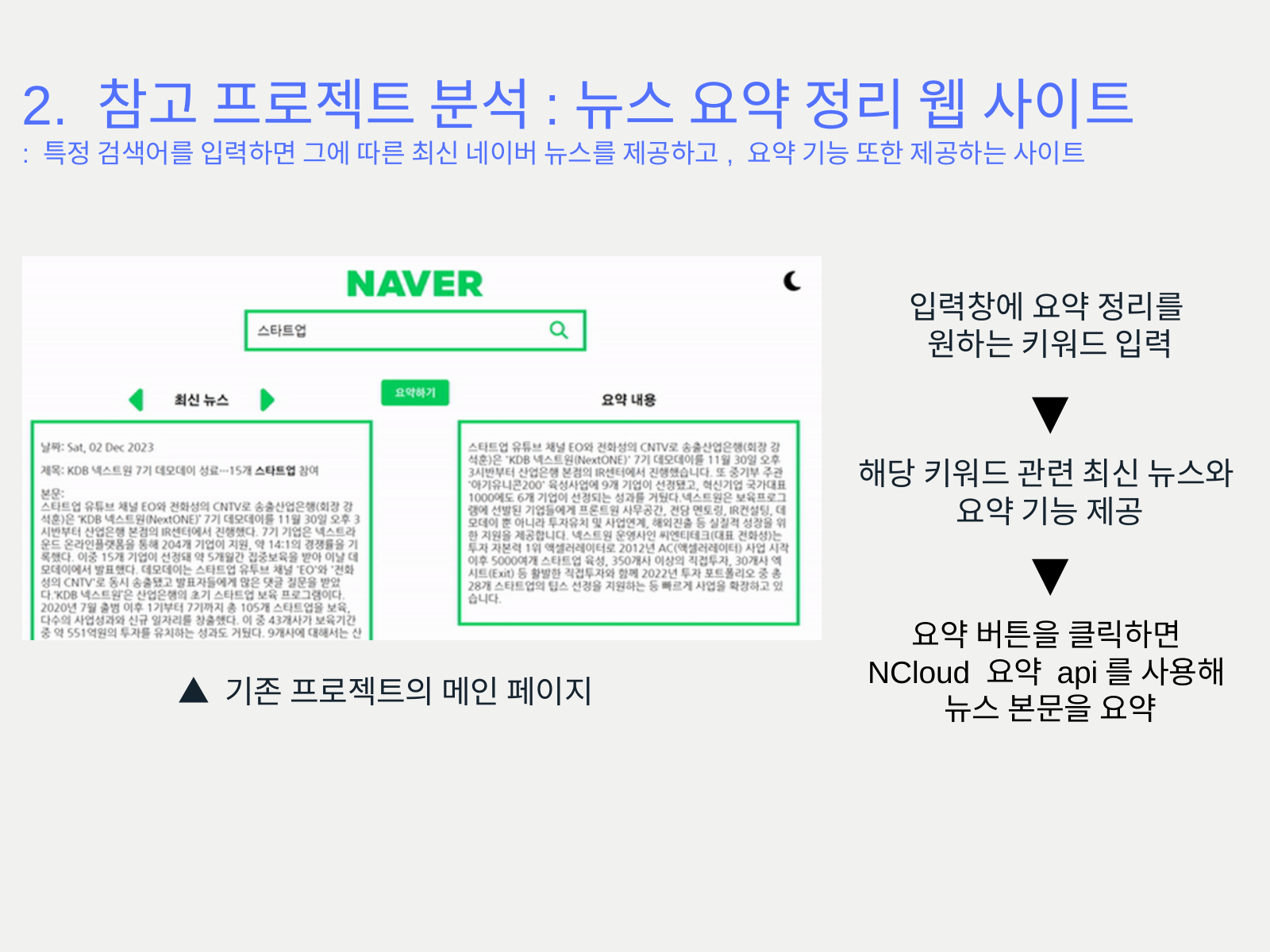

2. 참고 프로젝트 분석:뉴스 요약 정리 웹 사이트
: 특정 검색어를 입력하면 그에 따른 최신 네이버 뉴스를 제공하고, 요약 기능 또한 제공하는 사이트

입력창에 요약 정리를
원하는 키워드 입력
▼

해당 키워드 관련 최신 뉴스와
요약 기능 제공

▼
요약 버튼을 클릭하면
NCloud 요약 api를 사용해
뉴스 본문을 요약
▲ 기존 프로젝트의 메인 페이지